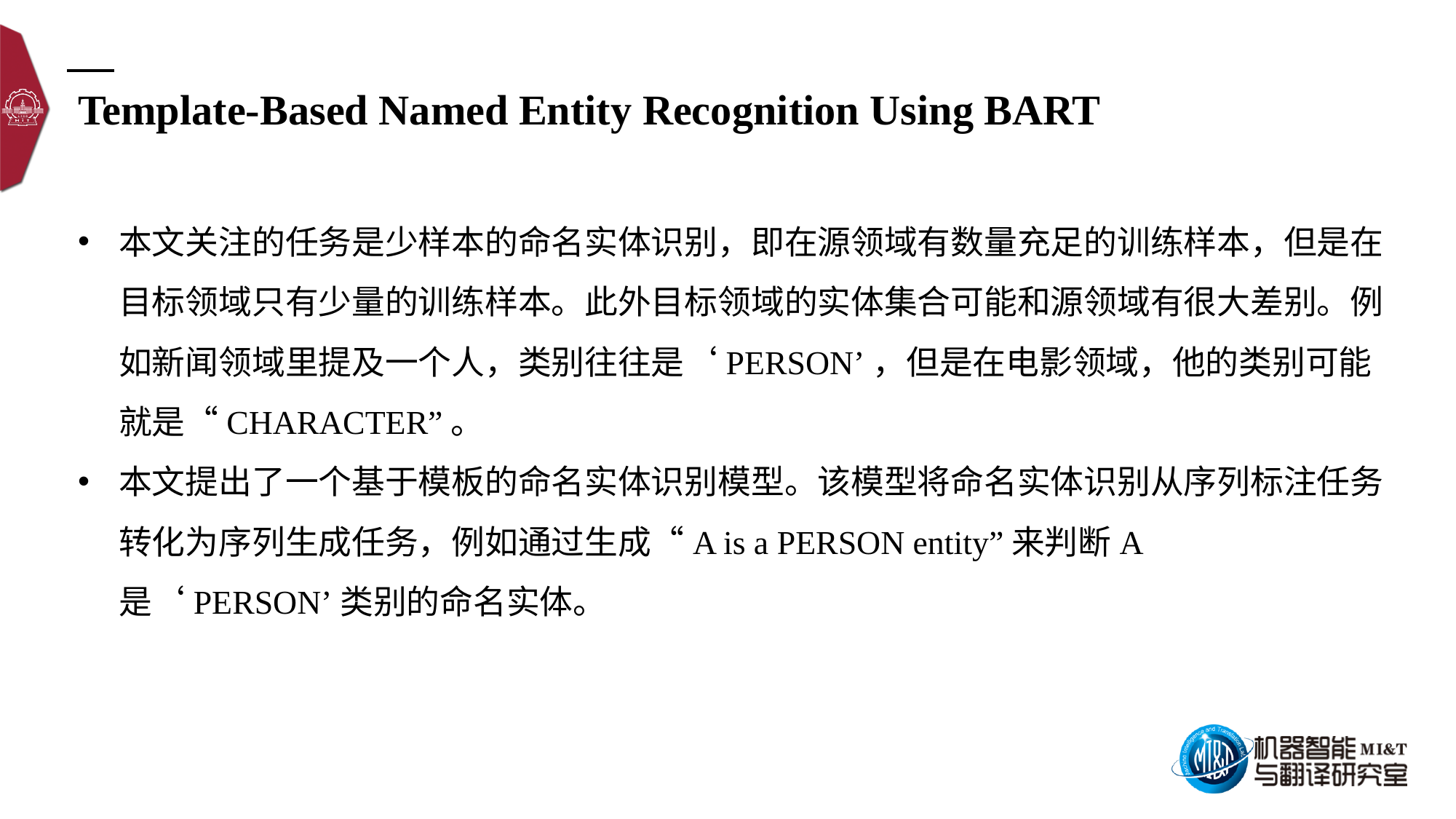

Template-Based Named Entity Recognition Using BART
本文关注的任务是少样本的命名实体识别，即在源领域有数量充足的训练样本，但是在目标领域只有少量的训练样本。此外目标领域的实体集合可能和源领域有很大差别。例如新闻领域里提及一个人，类别往往是‘PERSON’，但是在电影领域，他的类别可能就是“CHARACTER”。
本文提出了一个基于模板的命名实体识别模型。该模型将命名实体识别从序列标注任务转化为序列生成任务，例如通过生成“A is a PERSON entity”来判断A是‘PERSON’类别的命名实体。